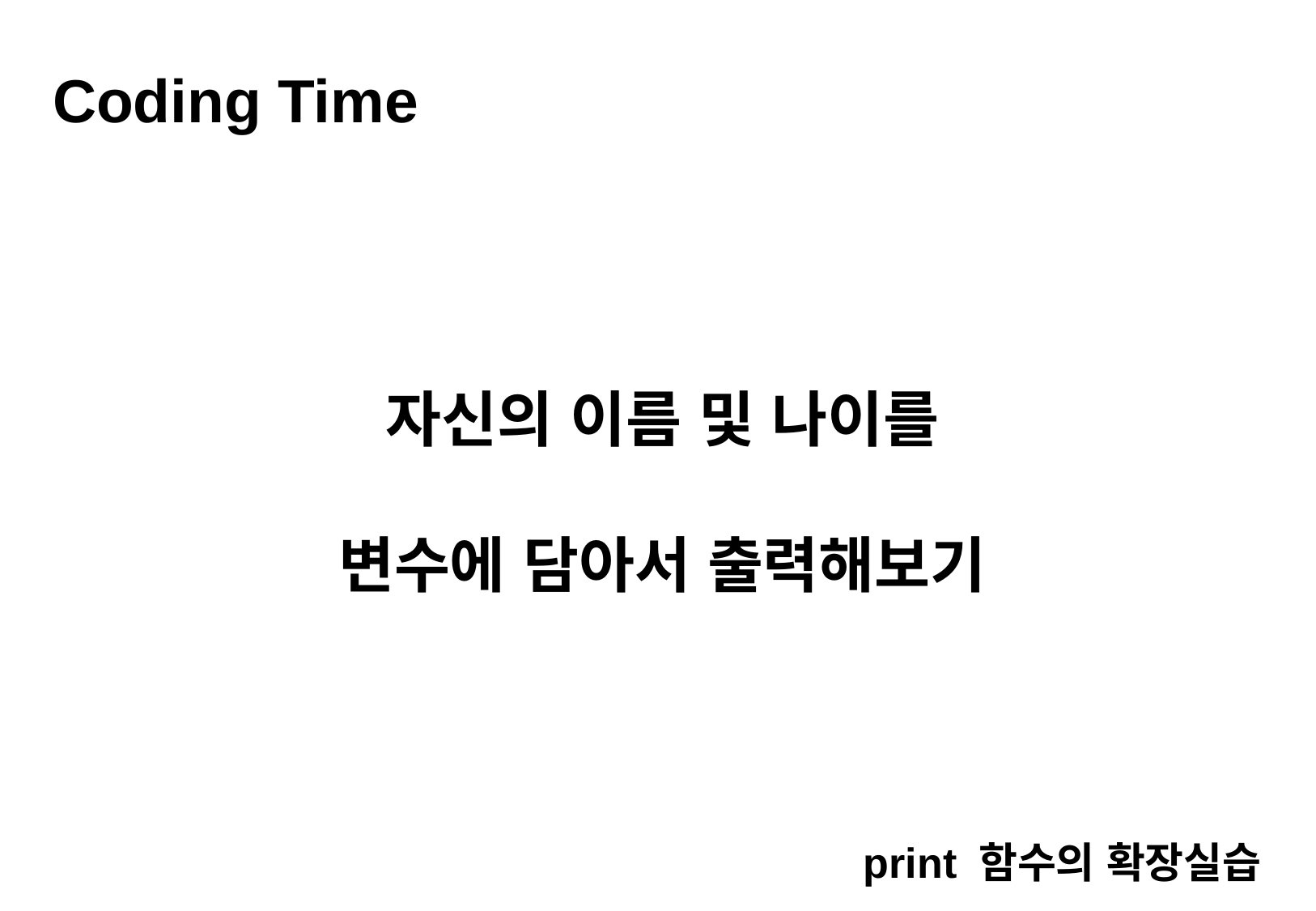

Coding Time
자신의 이름 및 나이를

변수에 담아서 출력해보기
print 함수의 확장실습